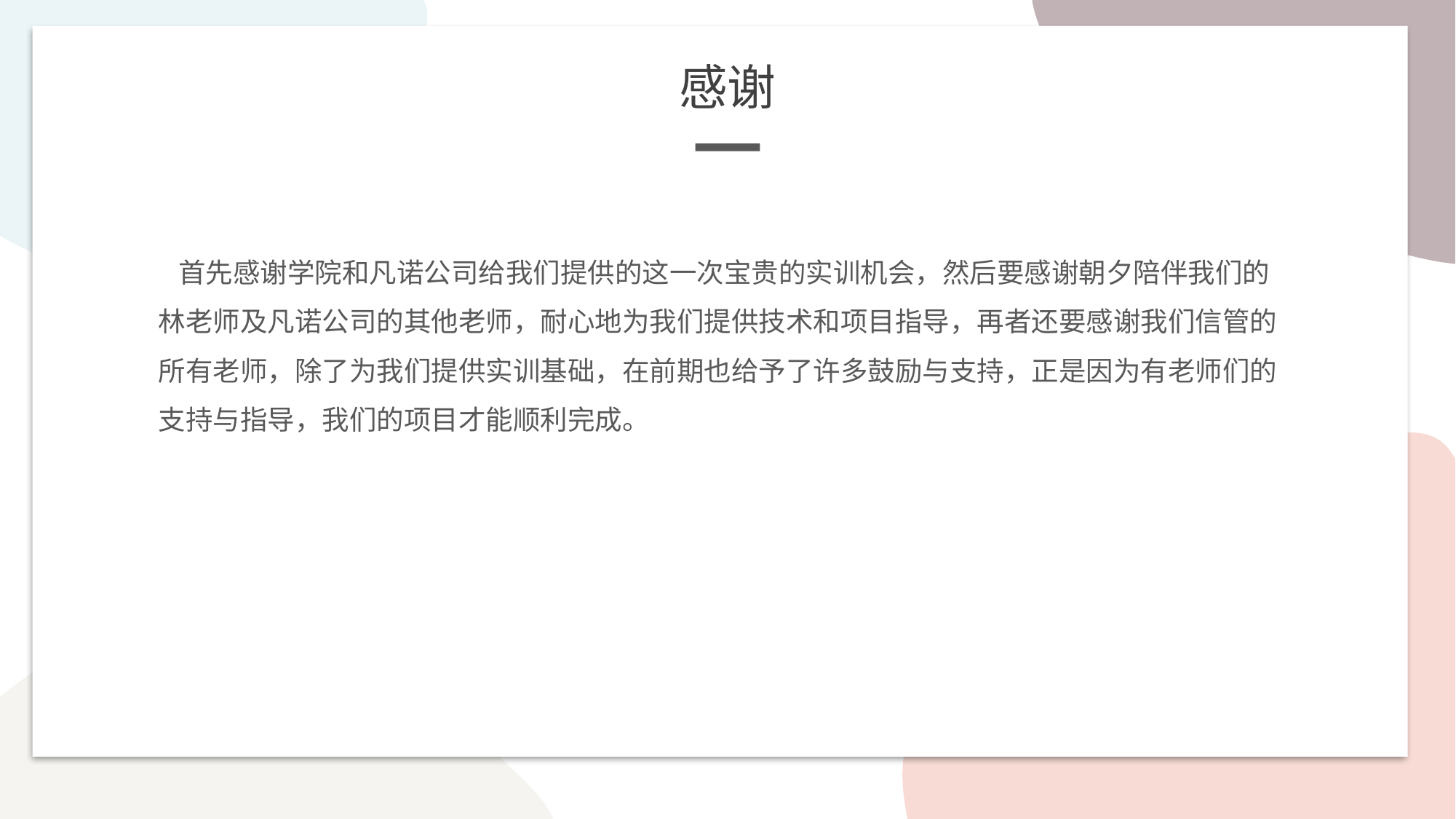

感谢

    首先感谢学院和凡诺公司给我们提供的这一次宝贵的实训机会，然后要感谢朝夕陪伴我们的林老师及凡诺公司的其他老师，耐心地为我们提供技术和项目指导，再者还要感谢我们信管的所有老师，除了为我们提供实训基础，在前期也给予了许多鼓励与支持，正是因为有老师们的支持与指导，我们的项目才能顺利完成。